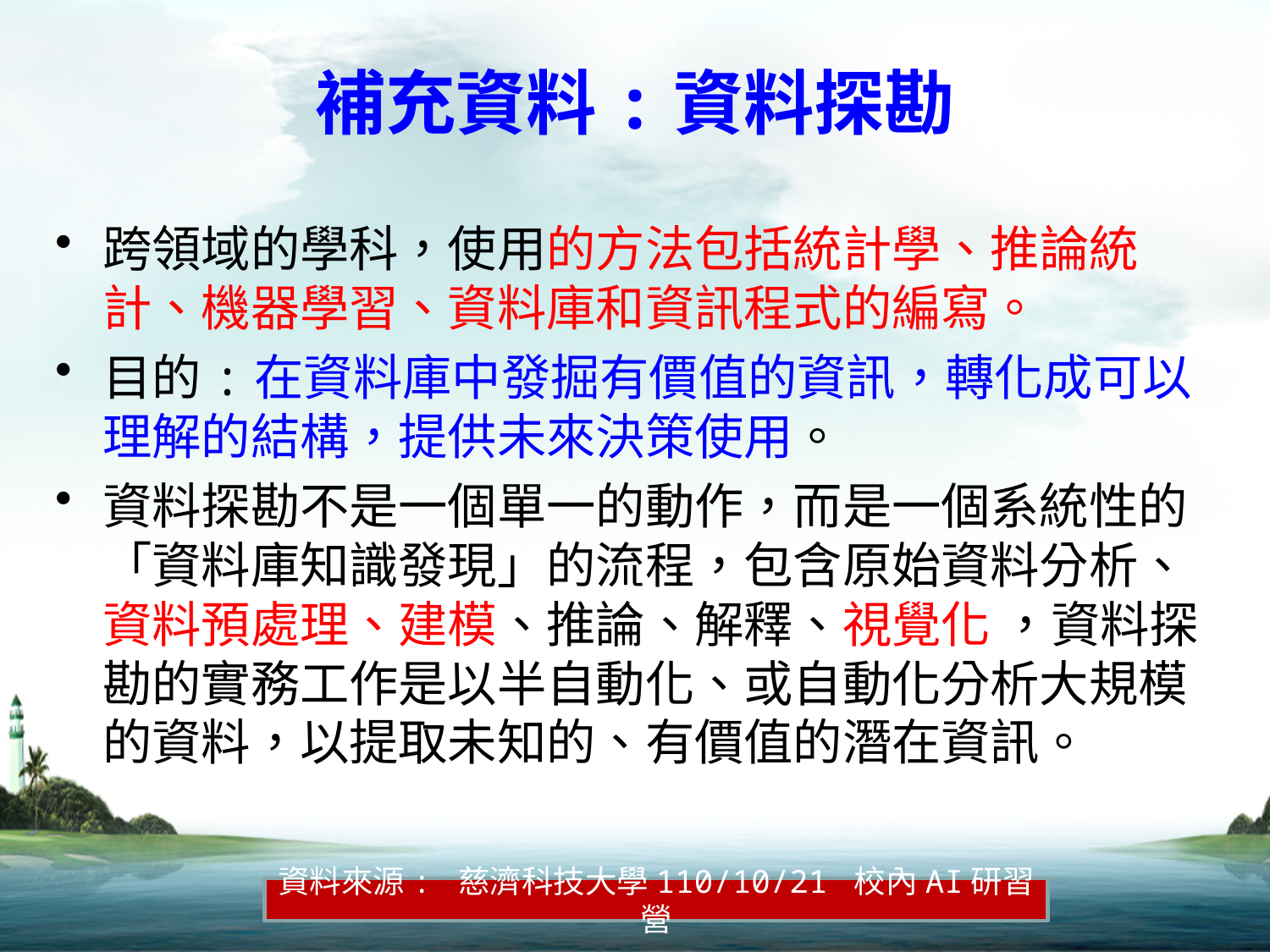

# 補充資料:資料探勘
跨領域的學科，使用的方法包括統計學、推論統計、機器學習、資料庫和資訊程式的編寫。
目的:在資料庫中發掘有價值的資訊，轉化成可以理解的結構，提供未來決策使用。
資料探勘不是一個單一的動作，而是一個系統性的「資料庫知識發現」的流程，包含原始資料分析、資料預處理、建模、推論、解釋、視覺化 ，資料探勘的實務工作是以半自動化、或自動化分析大規模的資料，以提取未知的、有價值的潛在資訊。
資料來源: 慈濟科技大學110/10/21 校內AI研習營